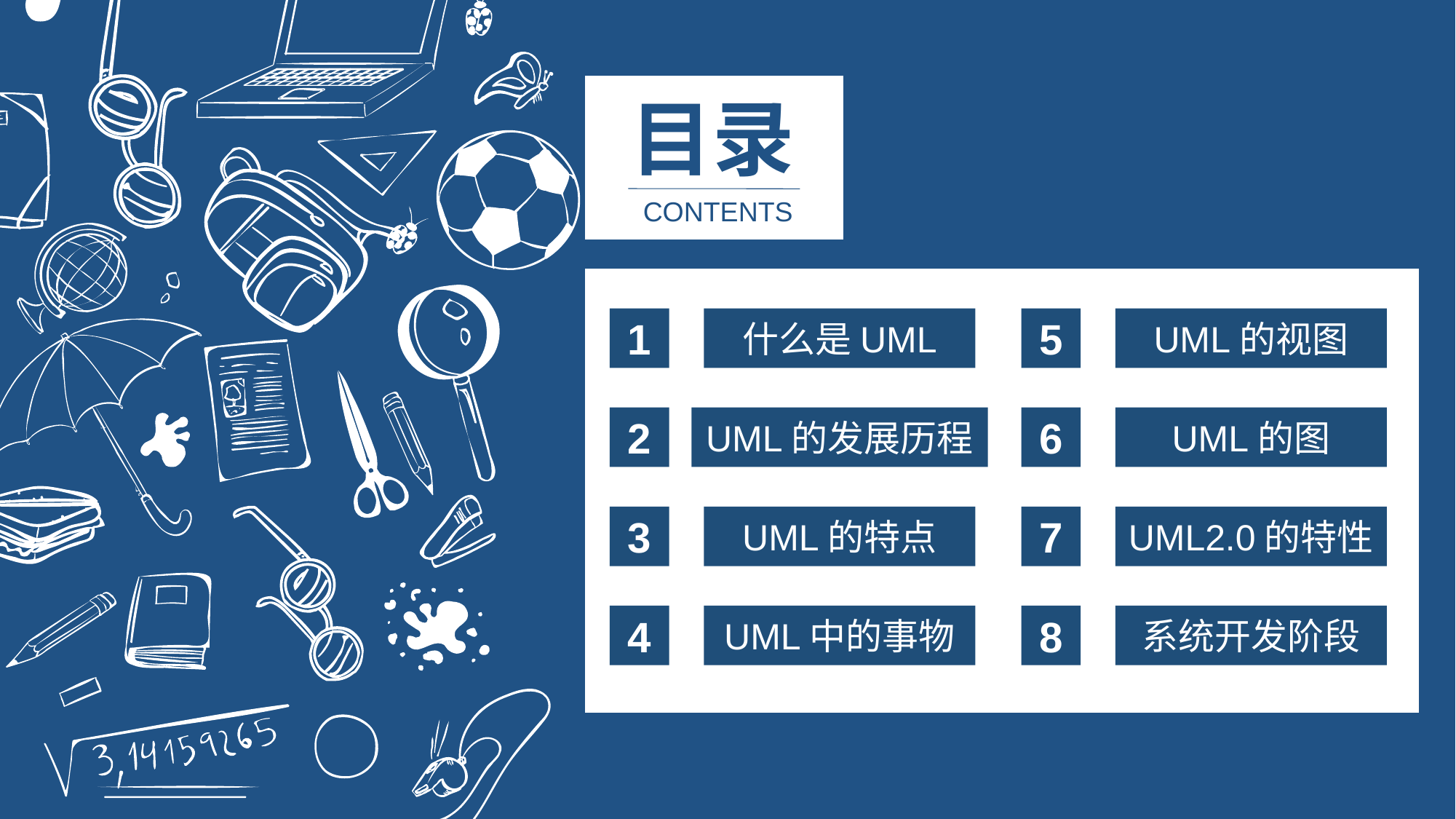

目录

CONTENTS

1
什么是UML
5
UML的视图
2
UML的发展历程
6
UML的图
3
7
UML的特点
UML2.0的特性
4
UML中的事物
8
系统开发阶段